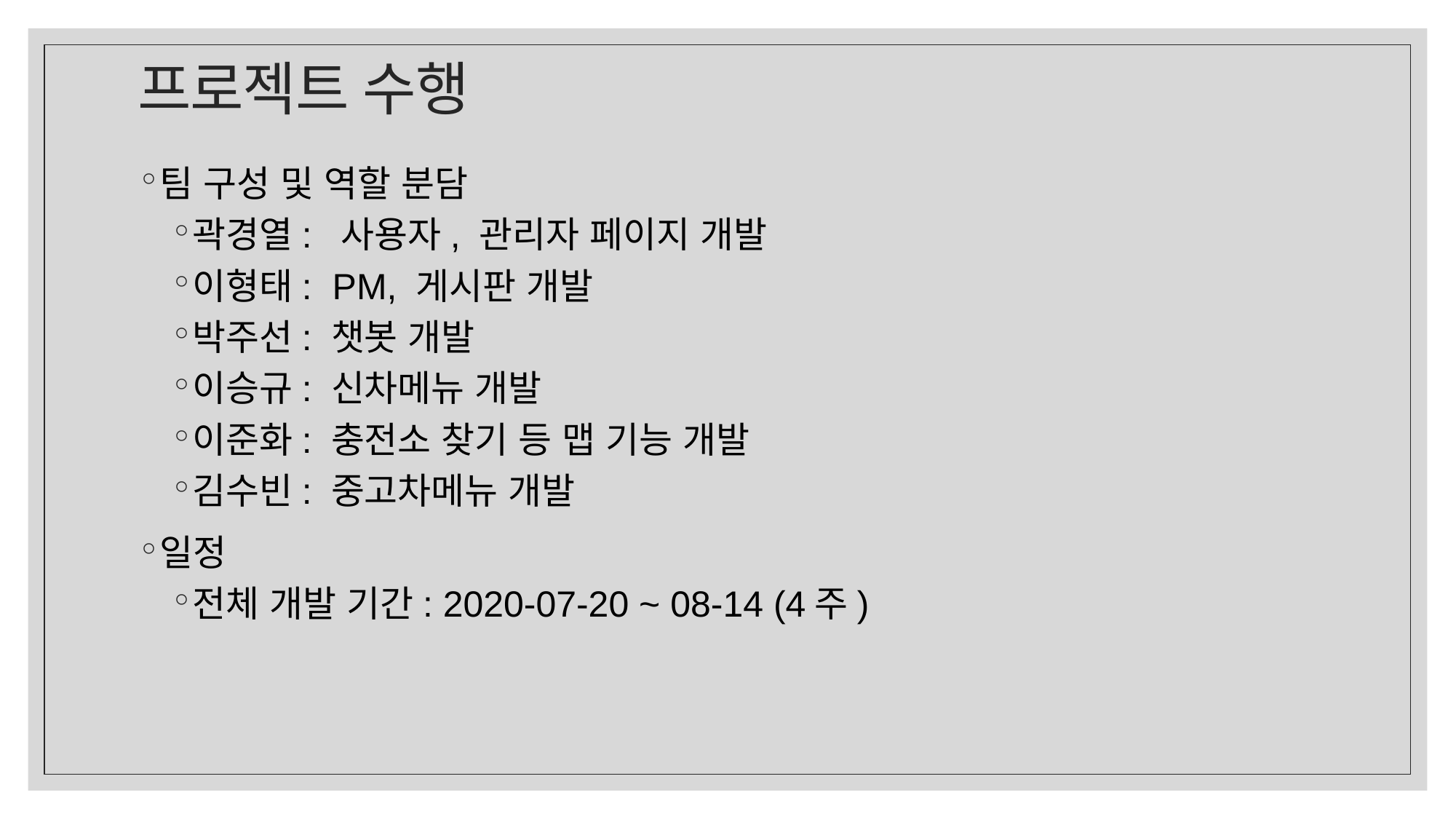

# 프로젝트 수행
팀 구성 및 역할 분담
곽경열:  사용자, 관리자 페이지 개발
이형태:  PM, 게시판 개발
박주선: 챗봇 개발
이승규: 신차메뉴 개발
이준화: 충전소 찾기 등 맵 기능 개발
김수빈: 중고차메뉴 개발
일정
전체 개발 기간: 2020-07-20 ~ 08-14 (4주)